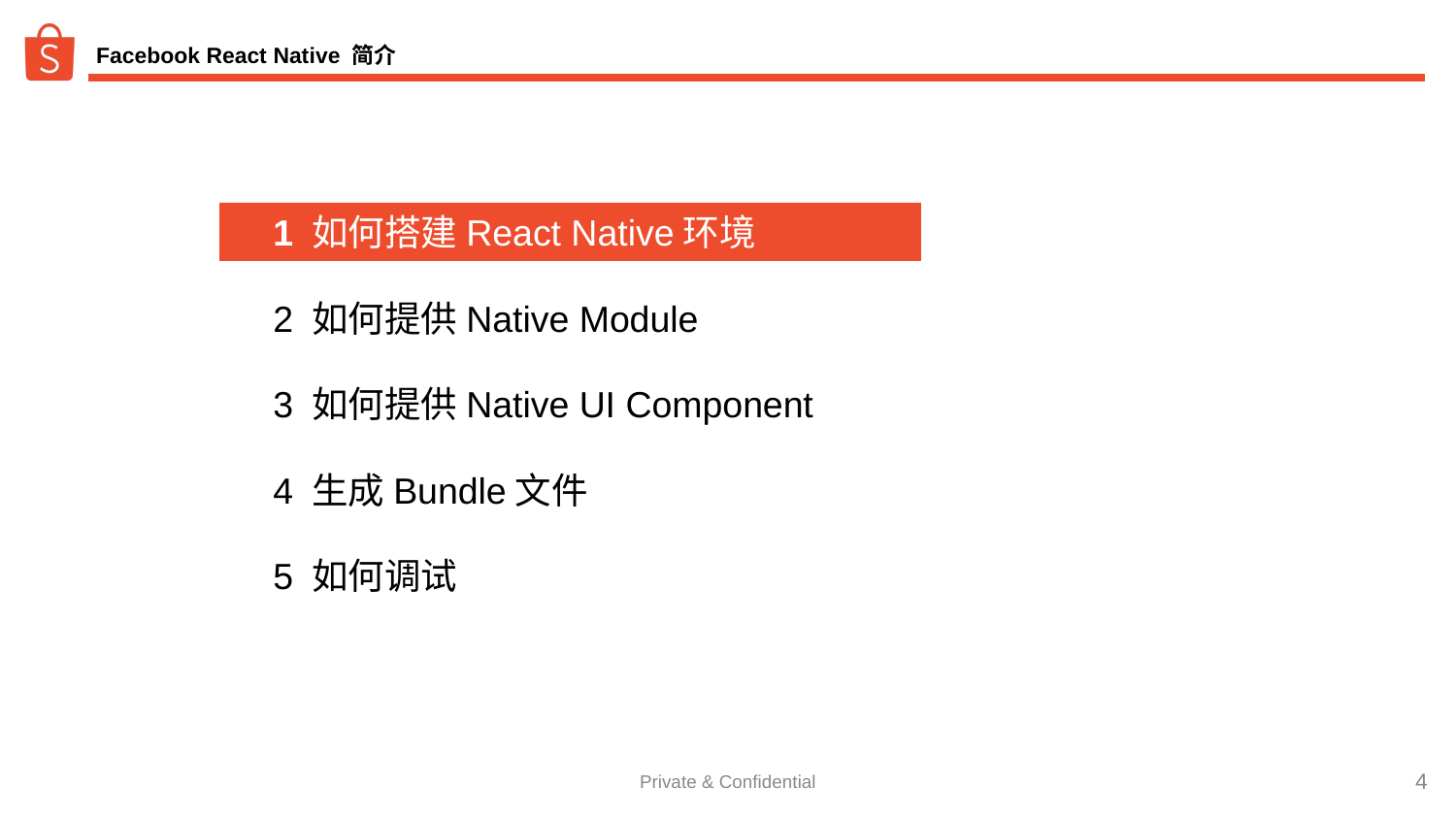

# Facebook React Native 简介
      1 如何搭建React Native环境
如何搭建React Native环境
      2 如何提供Native Module

      3 如何提供Native UI Component
      4 生成Bundle文件
      5 如何调试
Private & Confidential
4